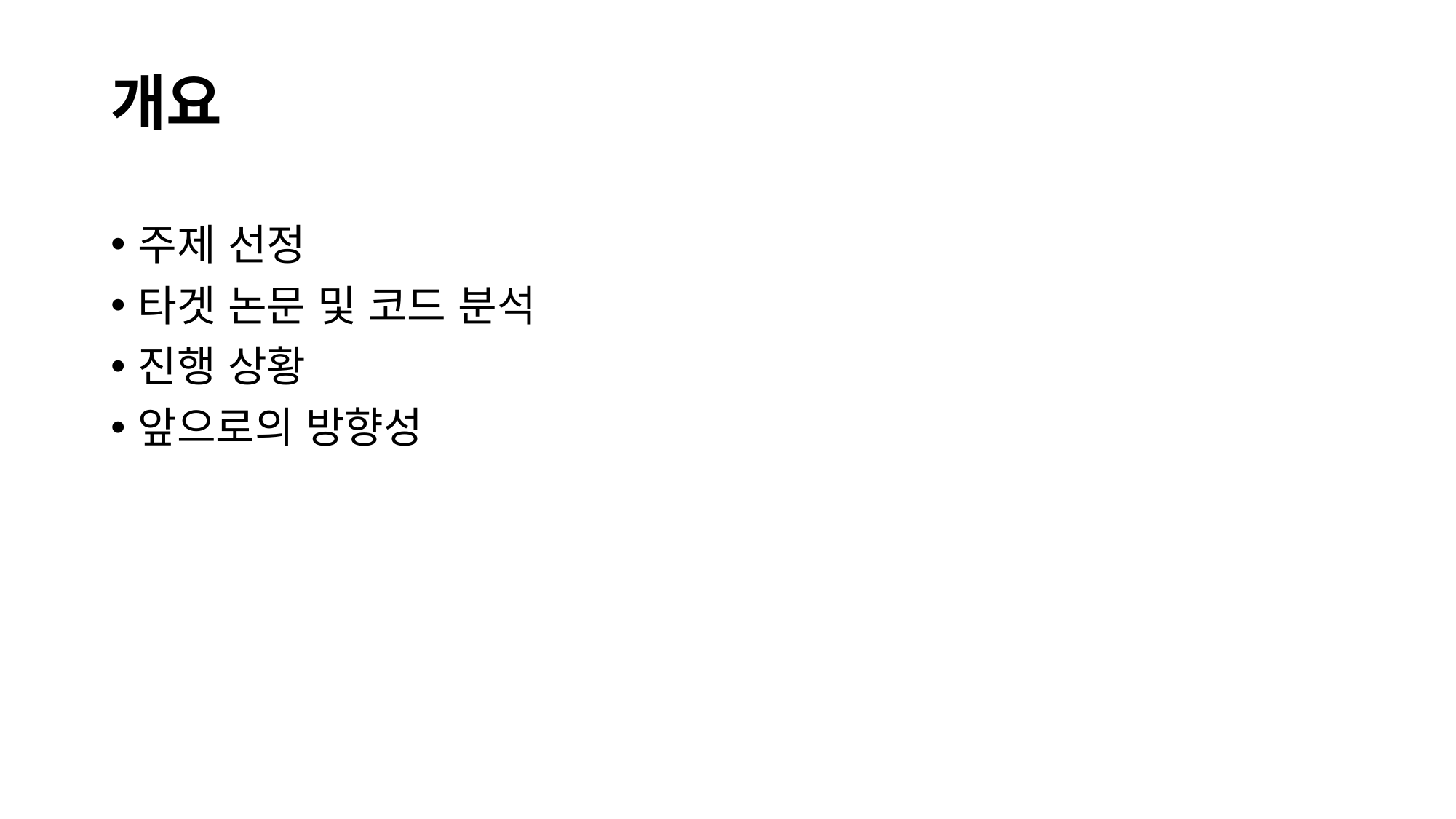

# 개요
주제 선정
타겟 논문 및 코드 분석
진행 상황
앞으로의 방향성